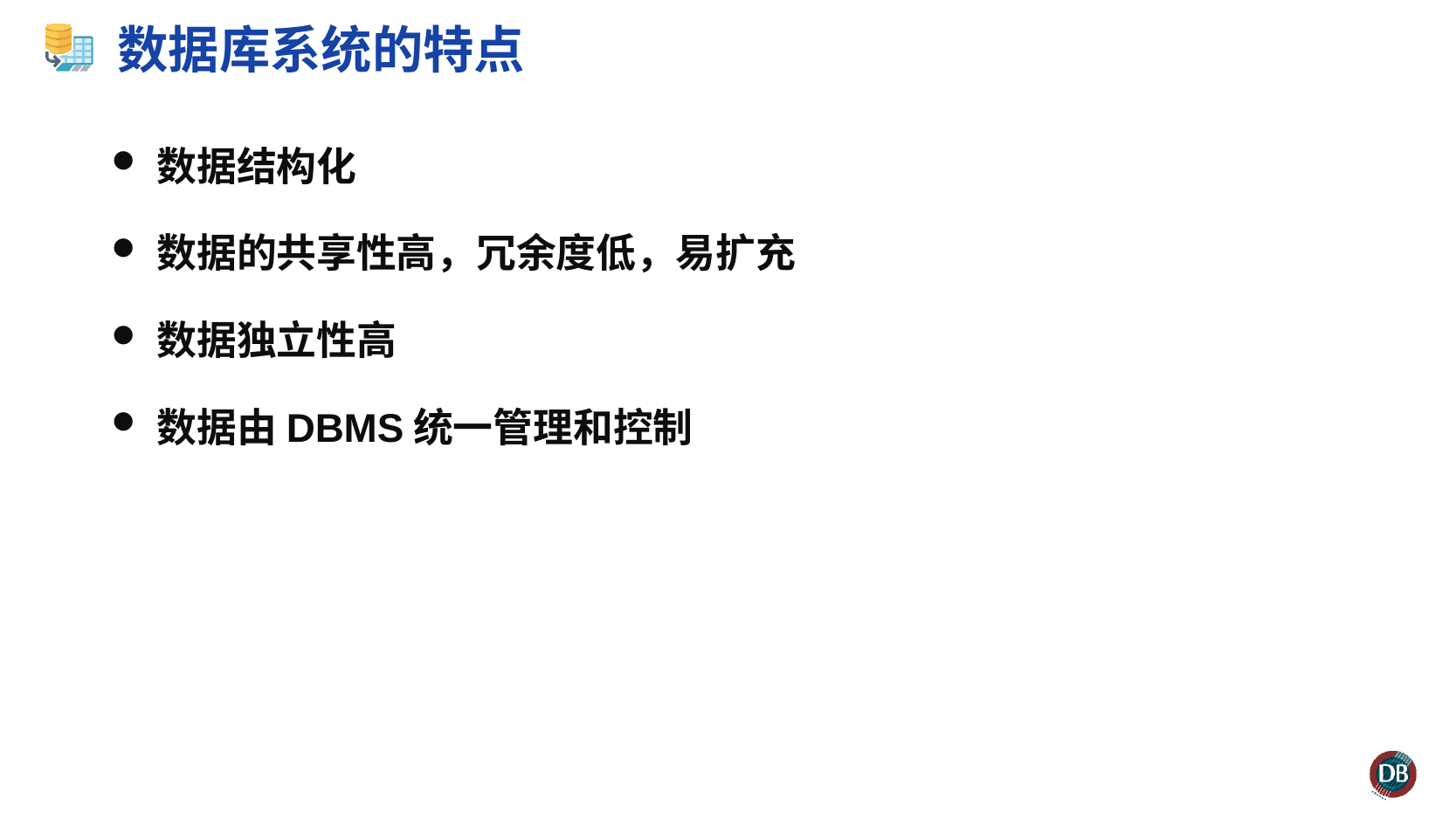

# 数据库系统的特点
数据结构化
数据的共享性高，冗余度低，易扩充
数据独立性高
数据由DBMS统一管理和控制